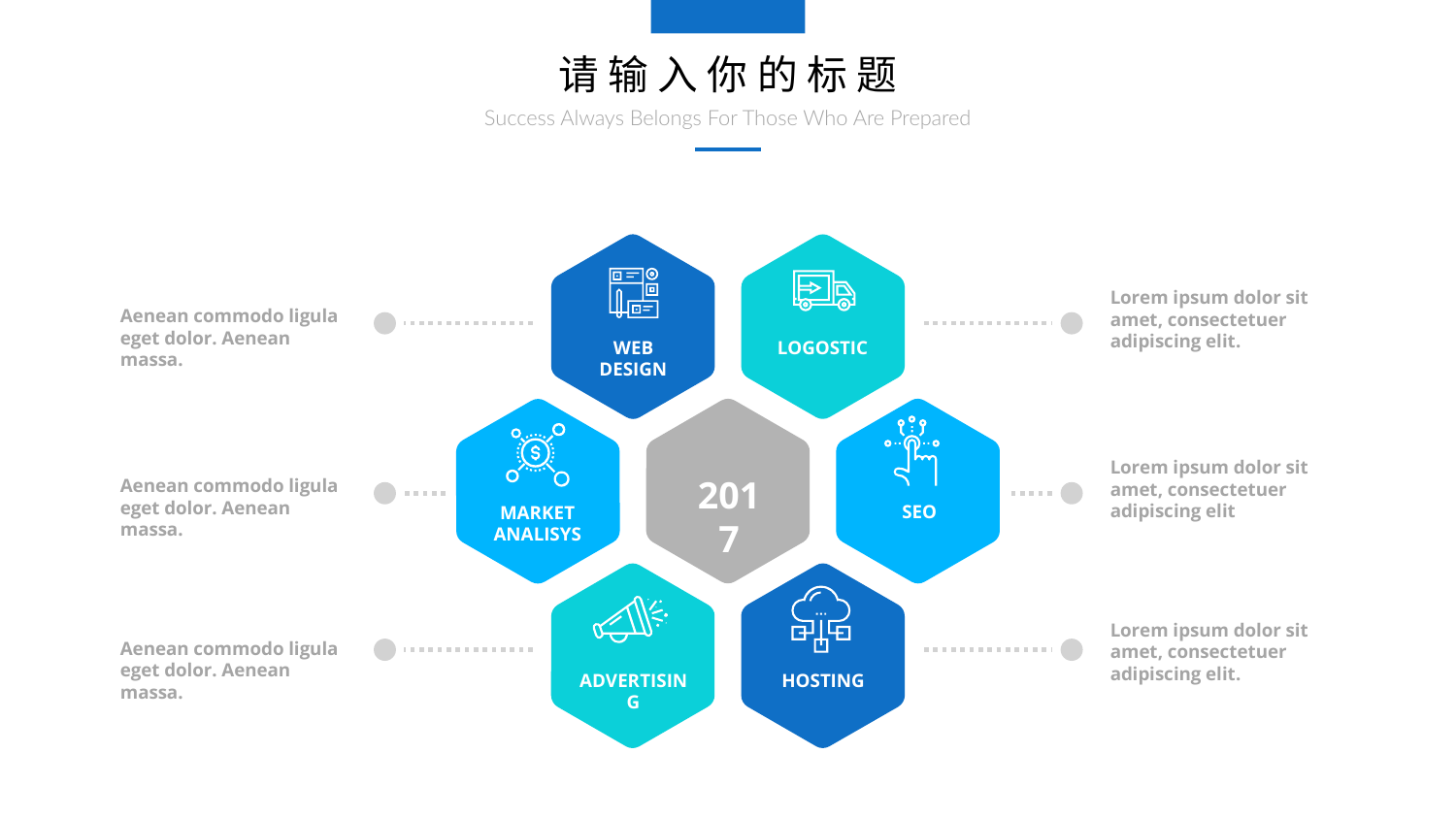

请输入你的标题
Success Always Belongs For Those Who Are Prepared

Lorem ipsum dolor sit amet, consectetuer adipiscing elit.
Aenean commodo ligula eget dolor. Aenean massa.

WEB DESIGN
LOGOSTIC

Lorem ipsum dolor sit amet, consectetuer adipiscing elit
2017
Aenean commodo ligula eget dolor. Aenean massa.
SEO
MARKET
ANALISYS

Lorem ipsum dolor sit amet, consectetuer adipiscing elit.
Aenean commodo ligula eget dolor. Aenean massa.
ADVERTISING
HOSTING